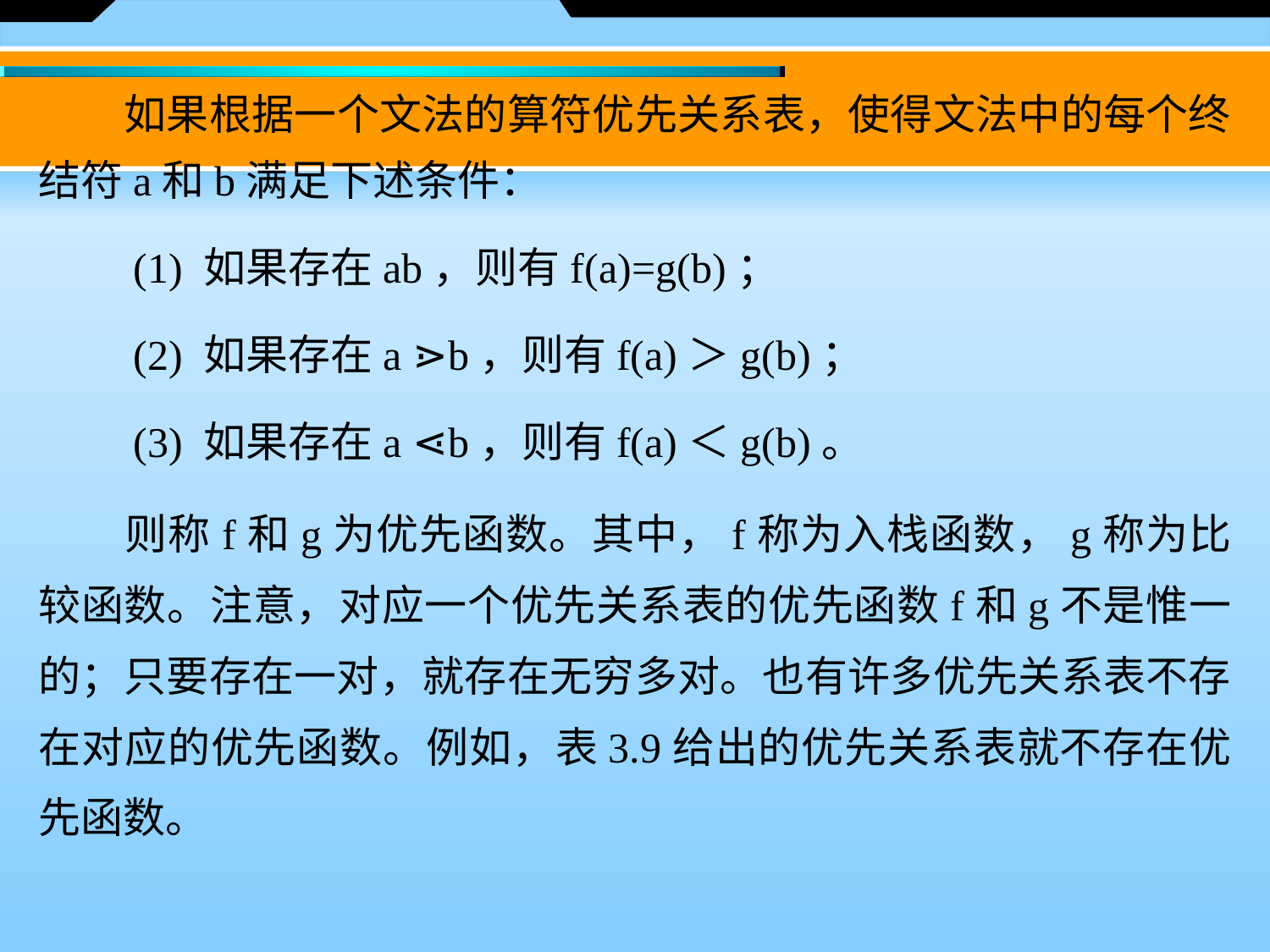

如果根据一个文法的算符优先关系表，使得文法中的每个终结符a和b满足下述条件：
　　(1) 如果存在ab，则有f(a)=g(b)；
　　(2) 如果存在a ⋗b，则有f(a)＞g(b)；
　　(3) 如果存在a ⋖b，则有f(a)＜g(b)。
　　则称f和g为优先函数。其中，f称为入栈函数，g称为比较函数。注意，对应一个优先关系表的优先函数f和g不是惟一的；只要存在一对，就存在无穷多对。也有许多优先关系表不存在对应的优先函数。例如，表3.9给出的优先关系表就不存在优先函数。